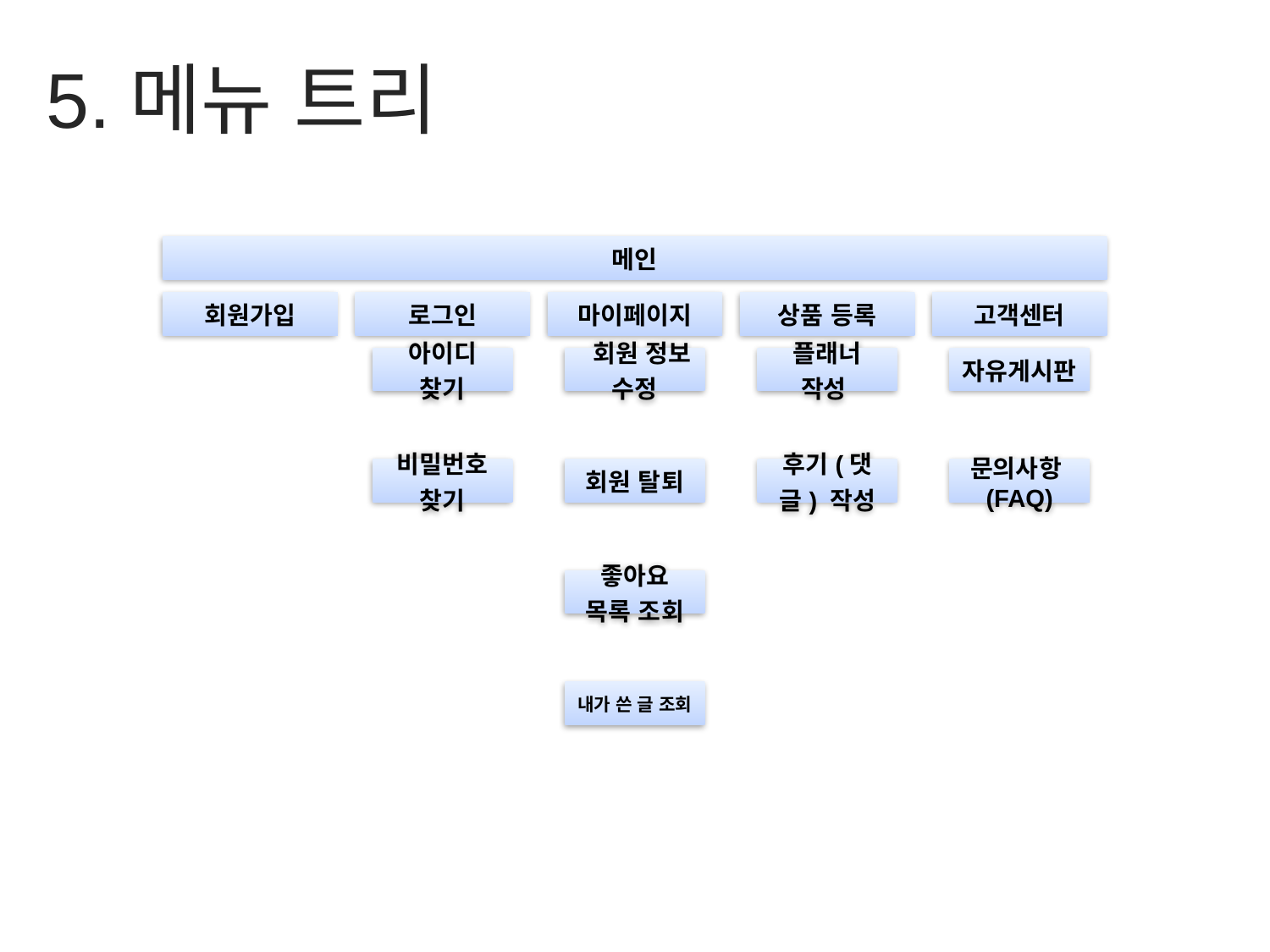

5.메뉴 트리
메인
로그인
마이페이지
회원가입
상품 등록
플래너 작성
후기(댓글) 작성
 회원 정보 수정
회원 탈퇴
좋아요 목록 조회
내가 쓴 글 조회
아이디 찾기
비밀번호 찾기
자유게시판
문의사항(FAQ)
고객센터